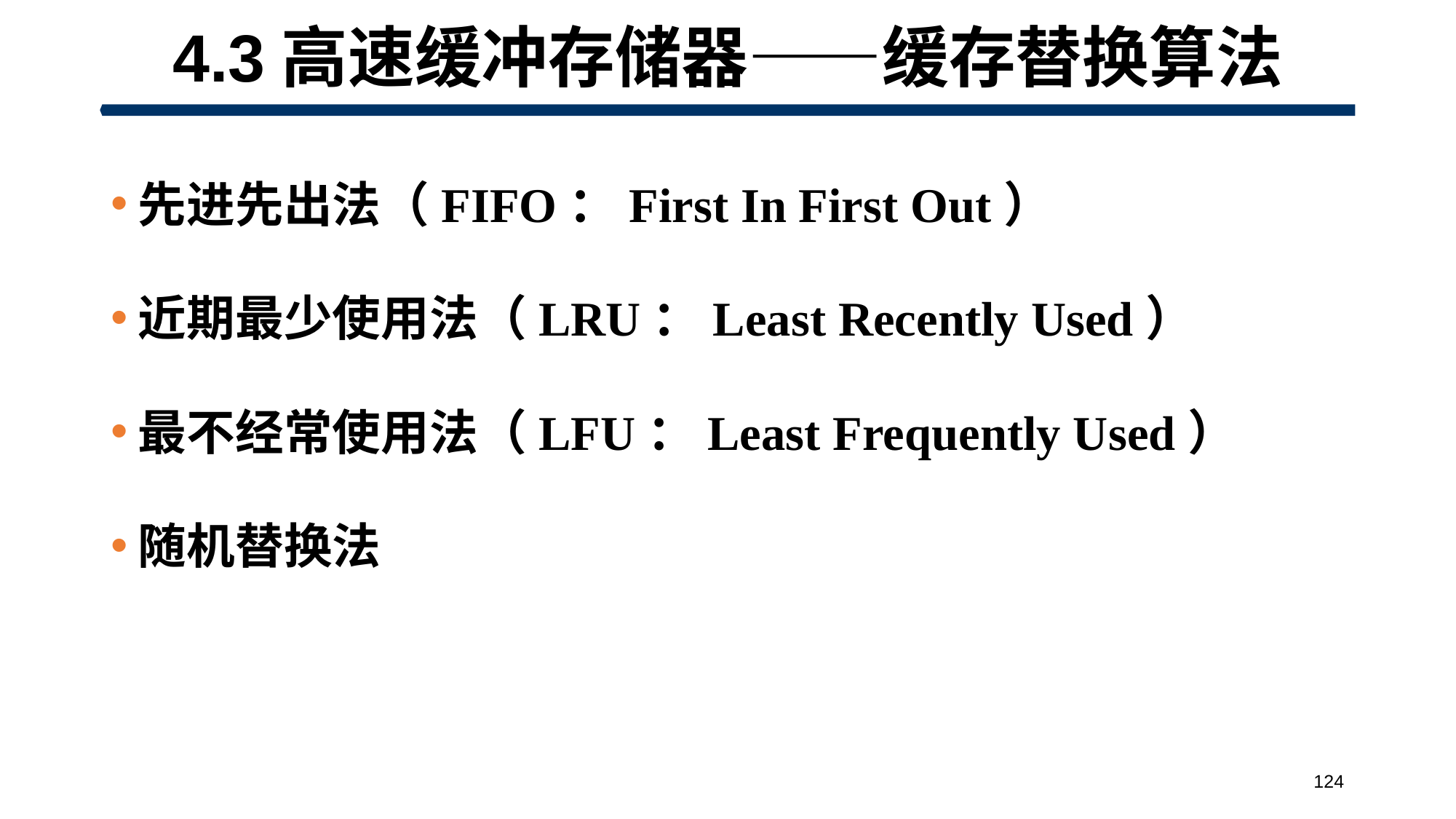

# 4.3高速缓冲存储器——缓存替换算法
先进先出法（FIFO：First In First Out）
近期最少使用法（LRU：Least Recently Used）
最不经常使用法（LFU：Least Frequently Used）
随机替换法

124